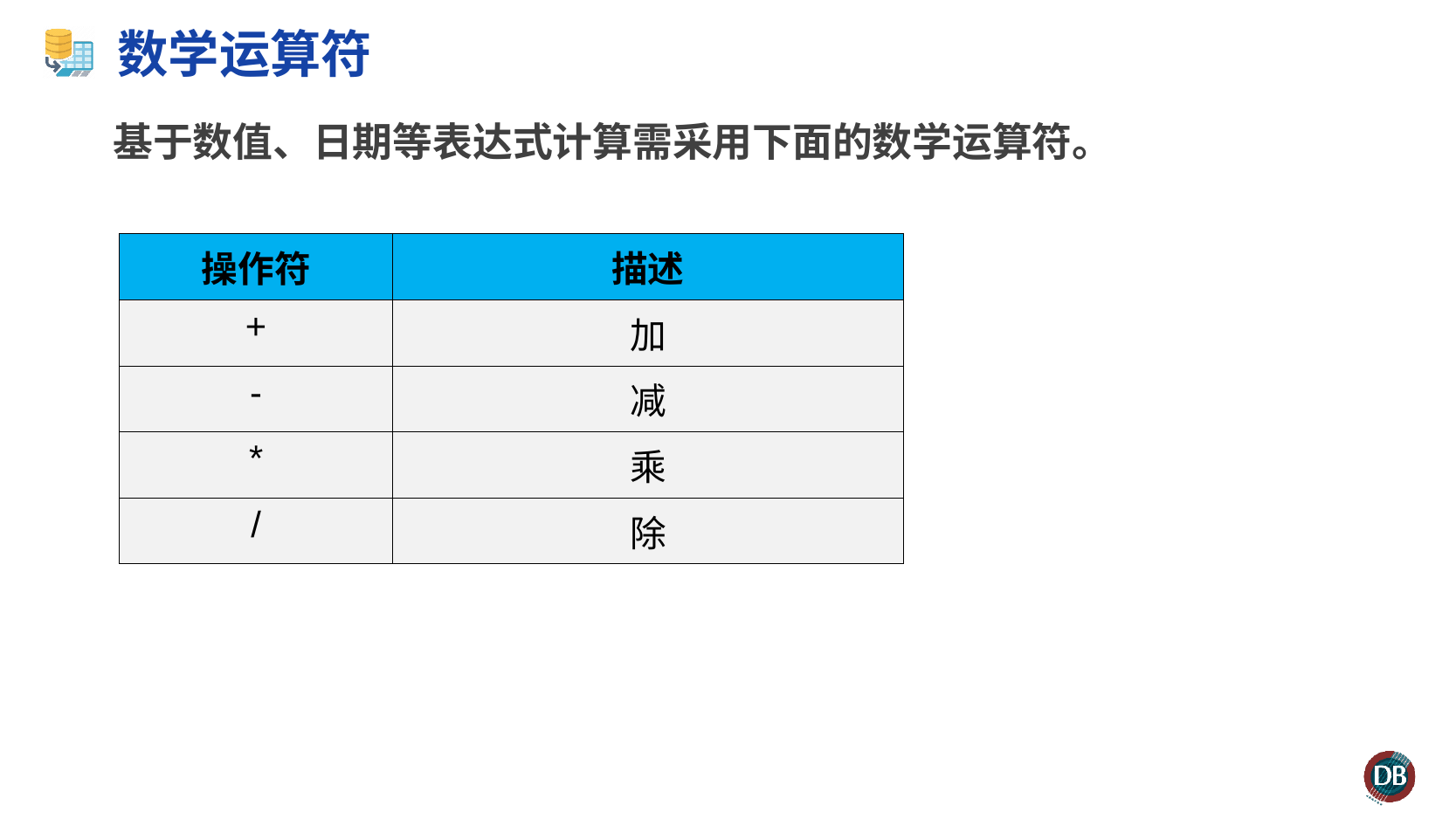

# 数学运算符
基于数值、日期等表达式计算需采用下面的数学运算符。
| 操作符 | 描述 |
| --- | --- |
| + | 加 |
| - | 减 |
| \* | 乘 |
| / | 除 |